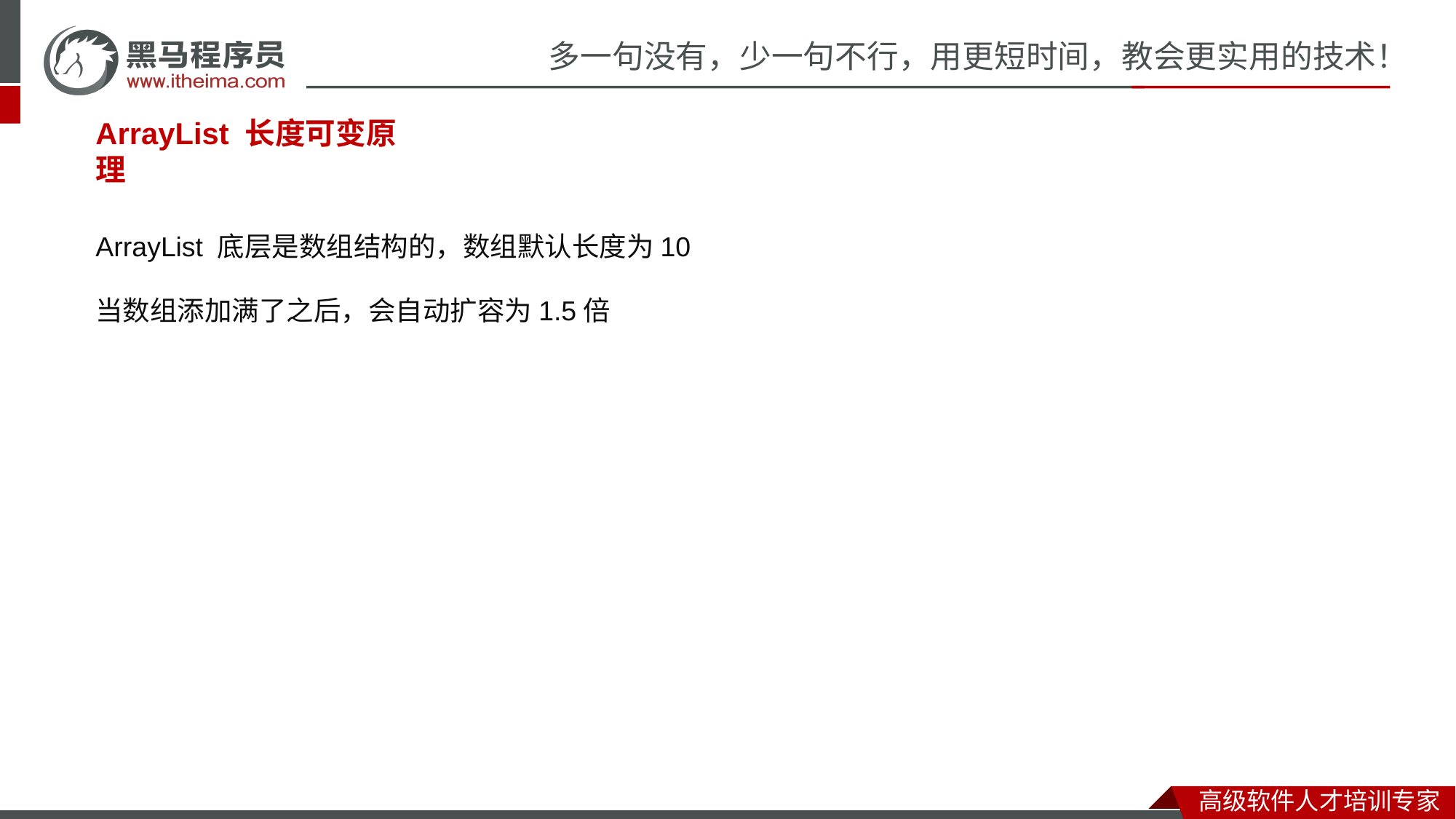

# ArrayList 长度可变原理
ArrayList 底层是数组结构的，数组默认长度为10
当数组添加满了之后，会自动扩容为1.5倍